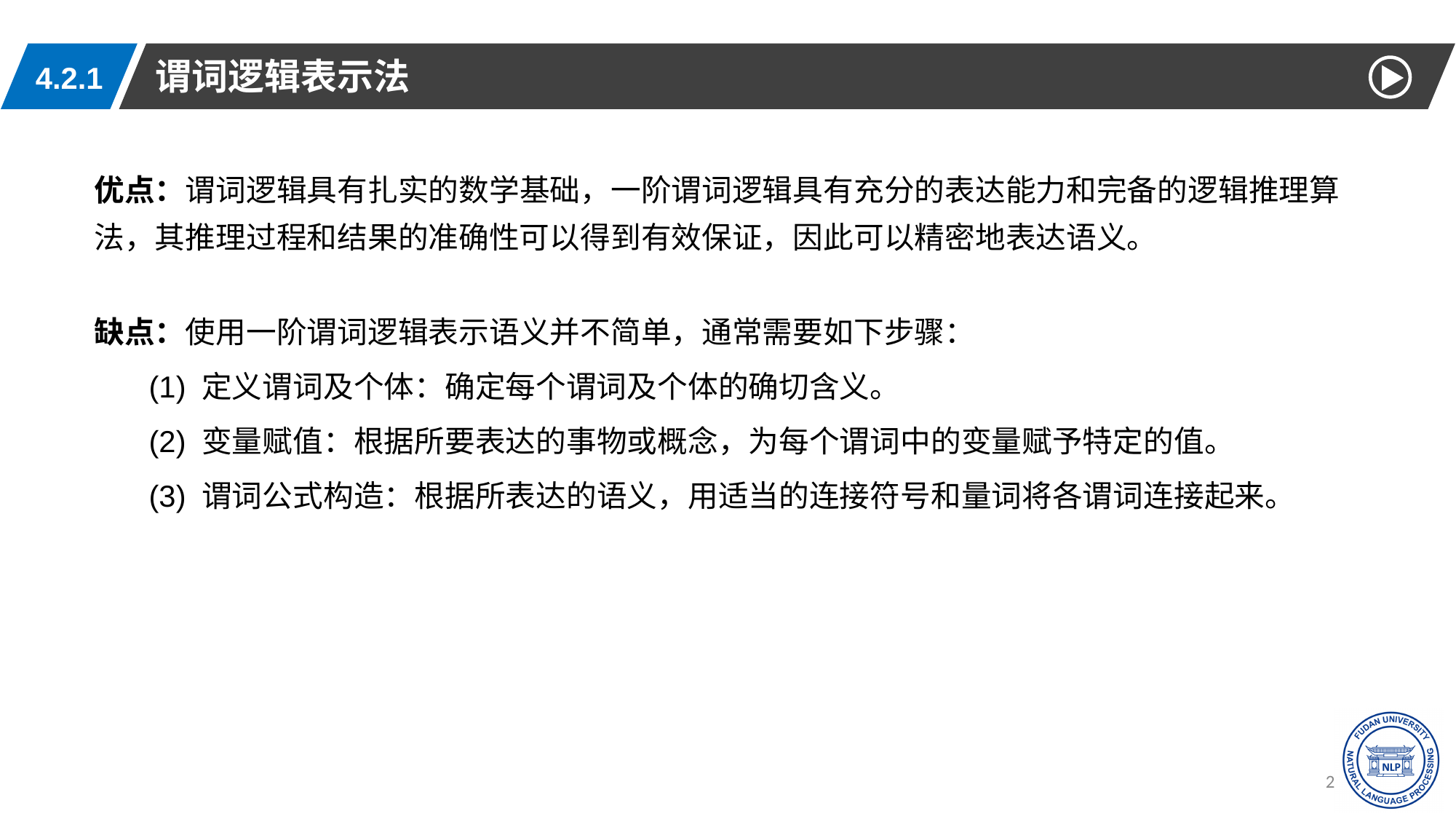

谓词逻辑表示法
4.2.1

优点：谓词逻辑具有扎实的数学基础，一阶谓词逻辑具有充分的表达能力和完备的逻辑推理算
法，其推理过程和结果的准确性可以得到有效保证，因此可以精密地表达语义。

缺点：使用一阶谓词逻辑表示语义并不简单，通常需要如下步骤：
(1) 定义谓词及个体：确定每个谓词及个体的确切含义。
(2) 变量赋值：根据所要表达的事物或概念，为每个谓词中的变量赋予特定的值。
(3) 谓词公式构造：根据所表达的语义，用适当的连接符号和量词将各谓词连接起来。
26